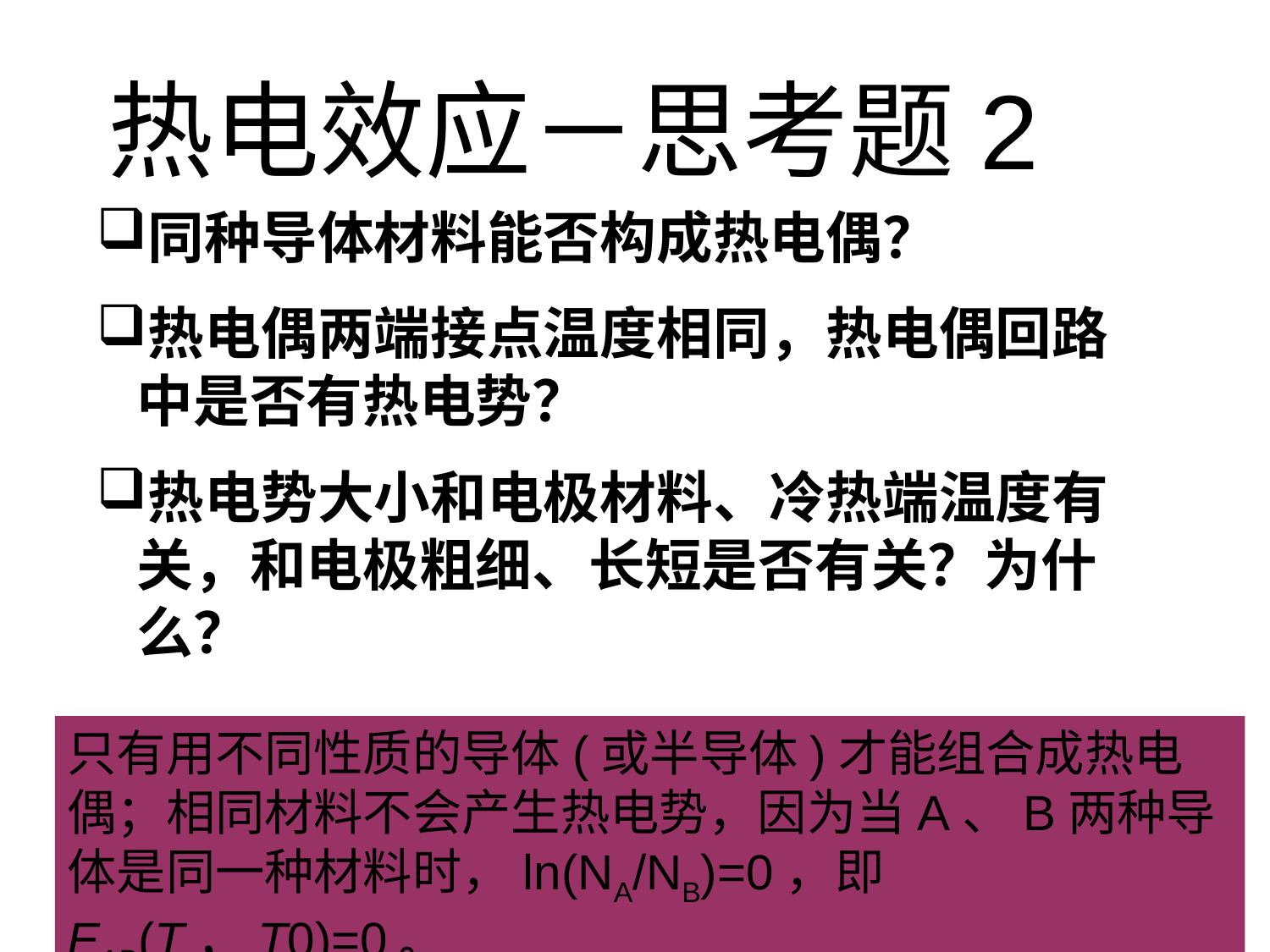

热电效应－思考题2
同种导体材料能否构成热电偶？
热电偶两端接点温度相同，热电偶回路中是否有热电势？
热电势大小和电极材料、冷热端温度有关，和电极粗细、长短是否有关？为什么？
只有用不同性质的导体(或半导体)才能组合成热电偶；相同材料不会产生热电势，因为当A、B两种导体是同一种材料时，ln(NA/NB)=0，即EAB(T，T0)=0 。